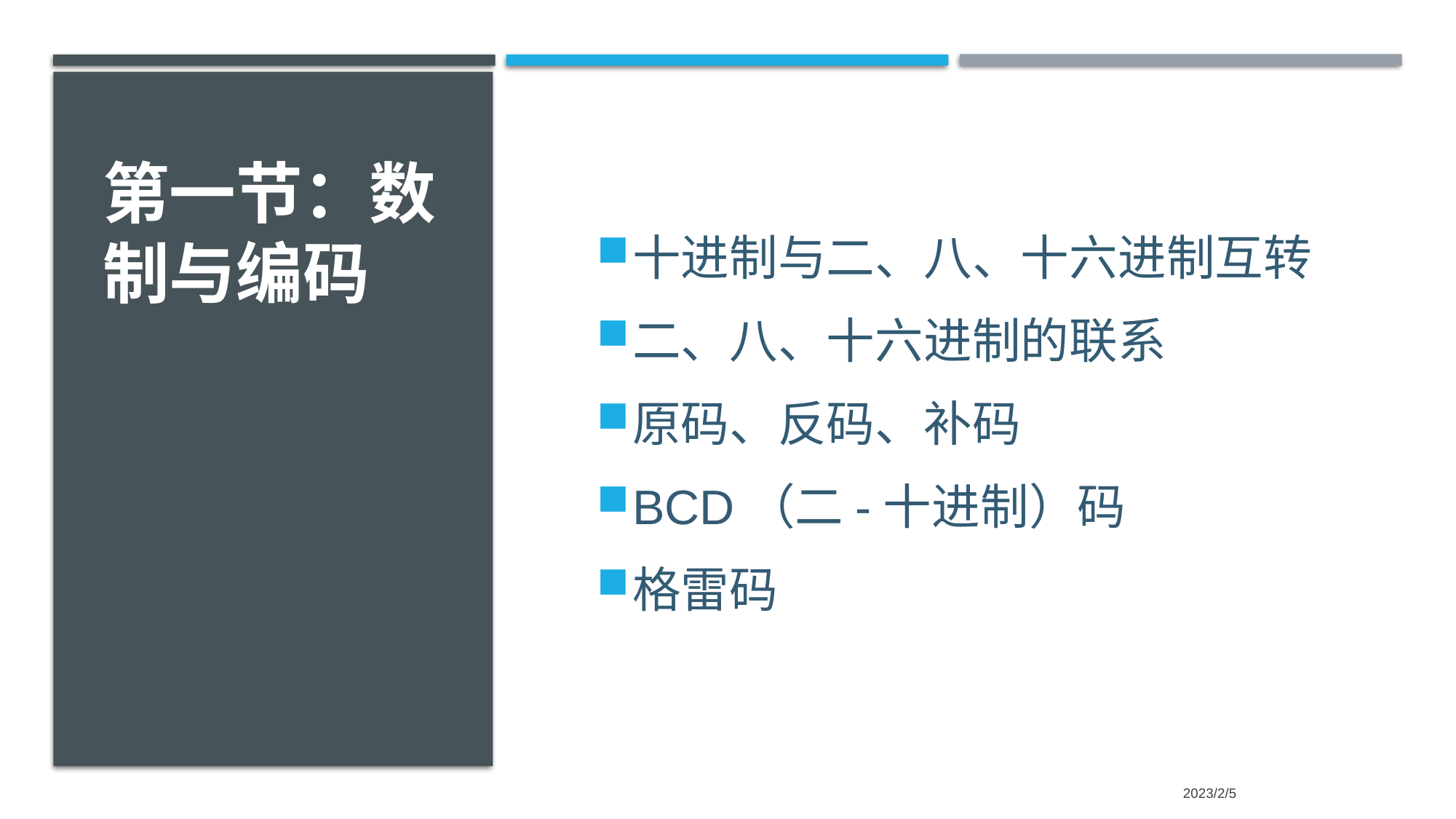

# 第一节：数制与编码
十进制与二、八、十六进制互转
二、八、十六进制的联系
原码、反码、补码
BCD（二-十进制）码
格雷码

2023/2/5